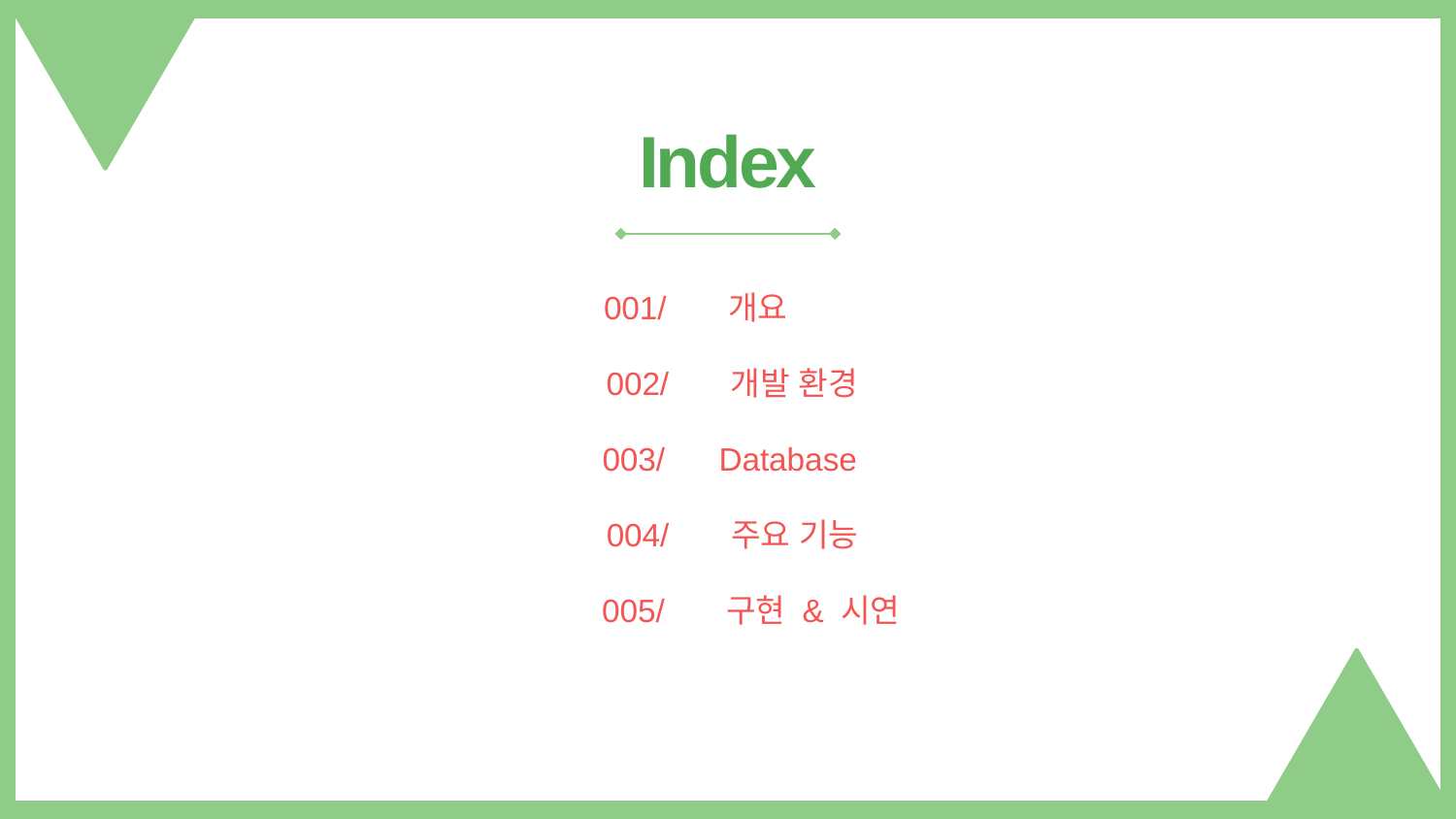

Index
001/      개요
002/      개발 환경
003/      Database
004/      주요 기능
005/      구현 & 시연